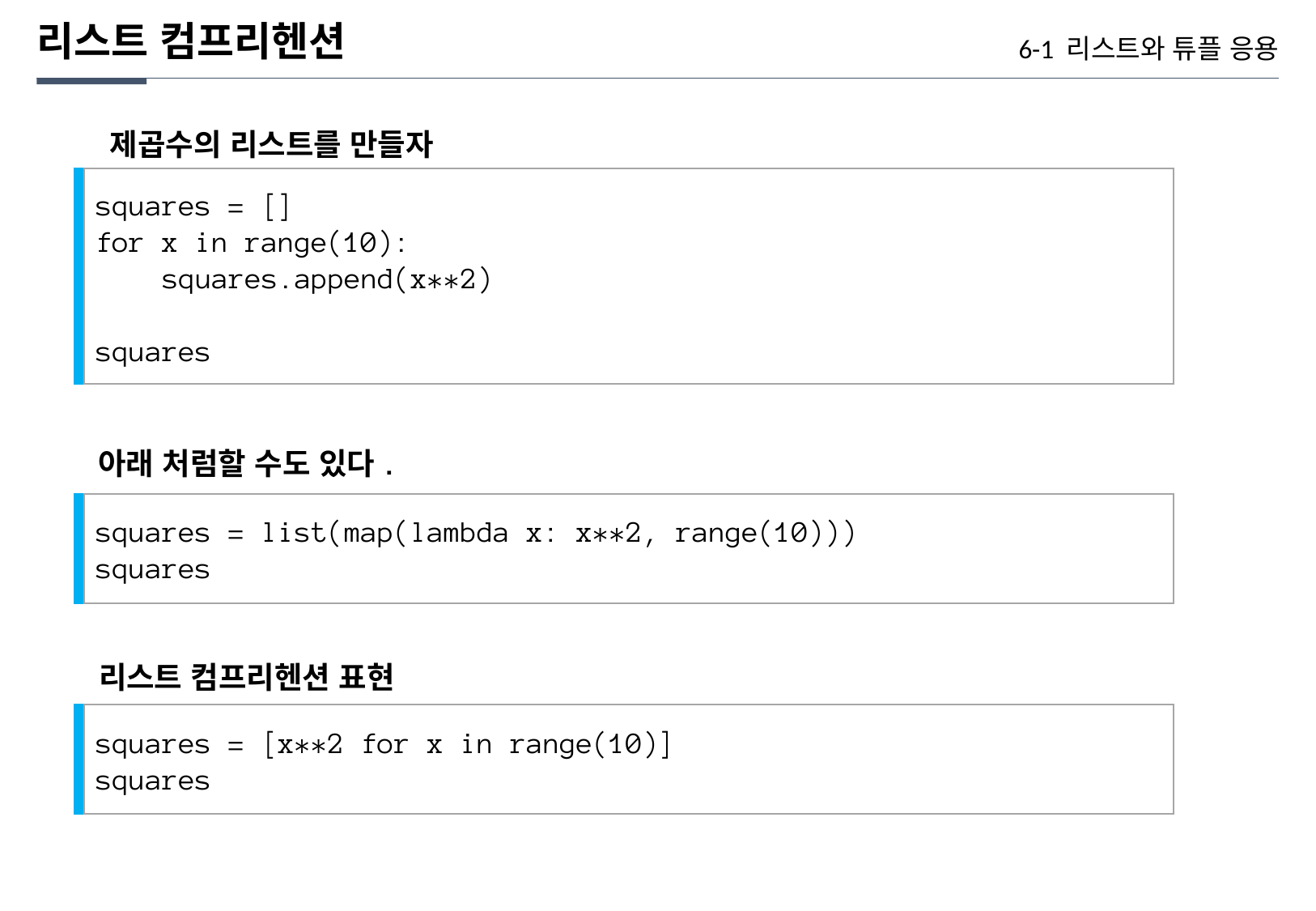

리스트 컴프리헨션
6-1 리스트와 튜플 응용
제곱수의 리스트를 만들자

squares = []
for x in range(10):
    squares.append(x**2)

squares
아래 처럼할 수도 있다.

squares = list(map(lambda x: x**2, range(10)))
squares
리스트 컴프리헨션 표현

squares = [x**2 for x in range(10)]
squares